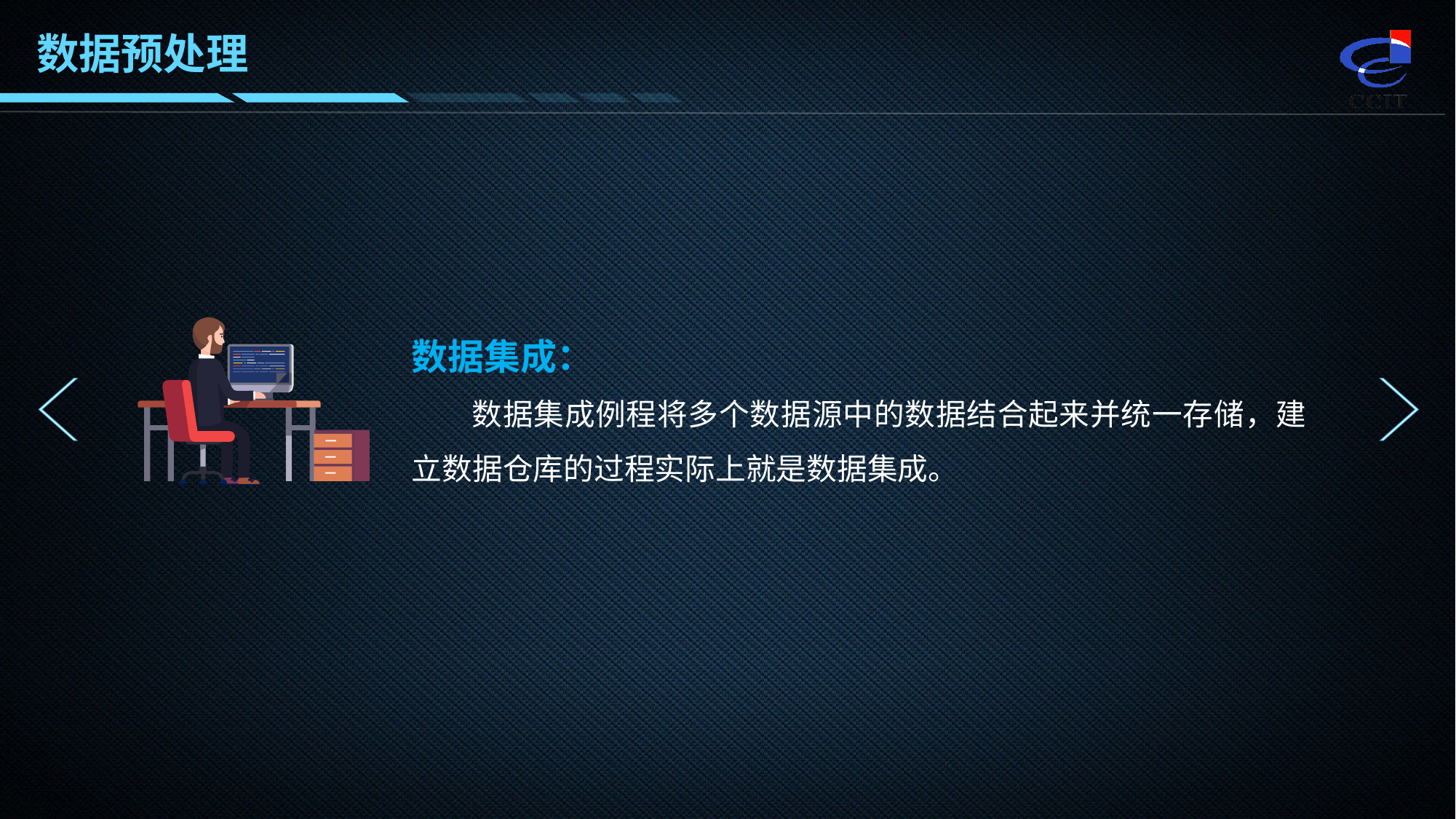

数据预处理
数据集成：
数据集成例程将多个数据源中的数据结合起来并统一存储，建立数据仓库的过程实际上就是数据集成。